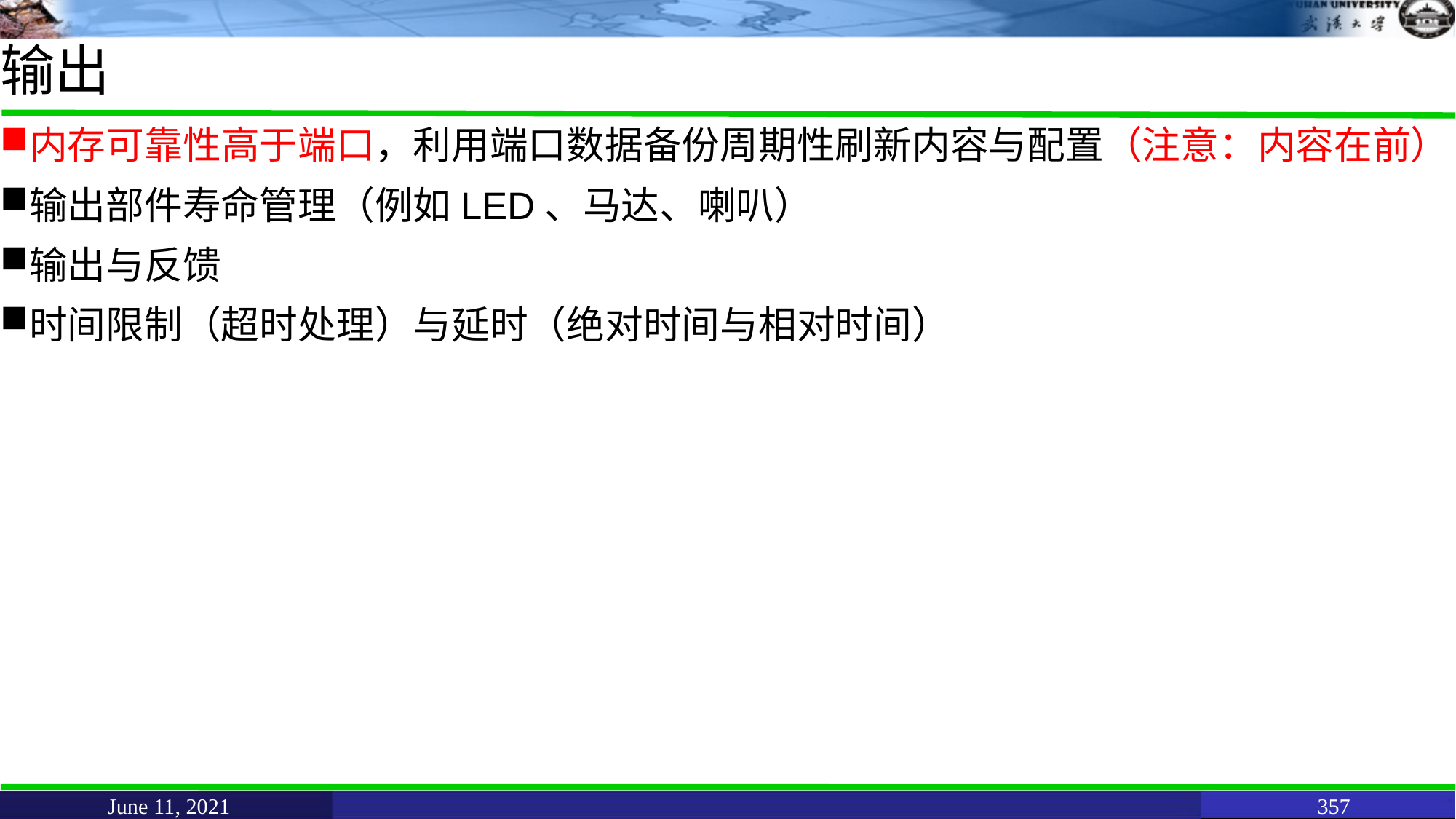

# 输出
内存可靠性高于端口，利用端口数据备份周期性刷新内容与配置（注意：内容在前）
输出部件寿命管理（例如LED、马达、喇叭）
输出与反馈
时间限制（超时处理）与延时（绝对时间与相对时间）
June 11, 2021

357